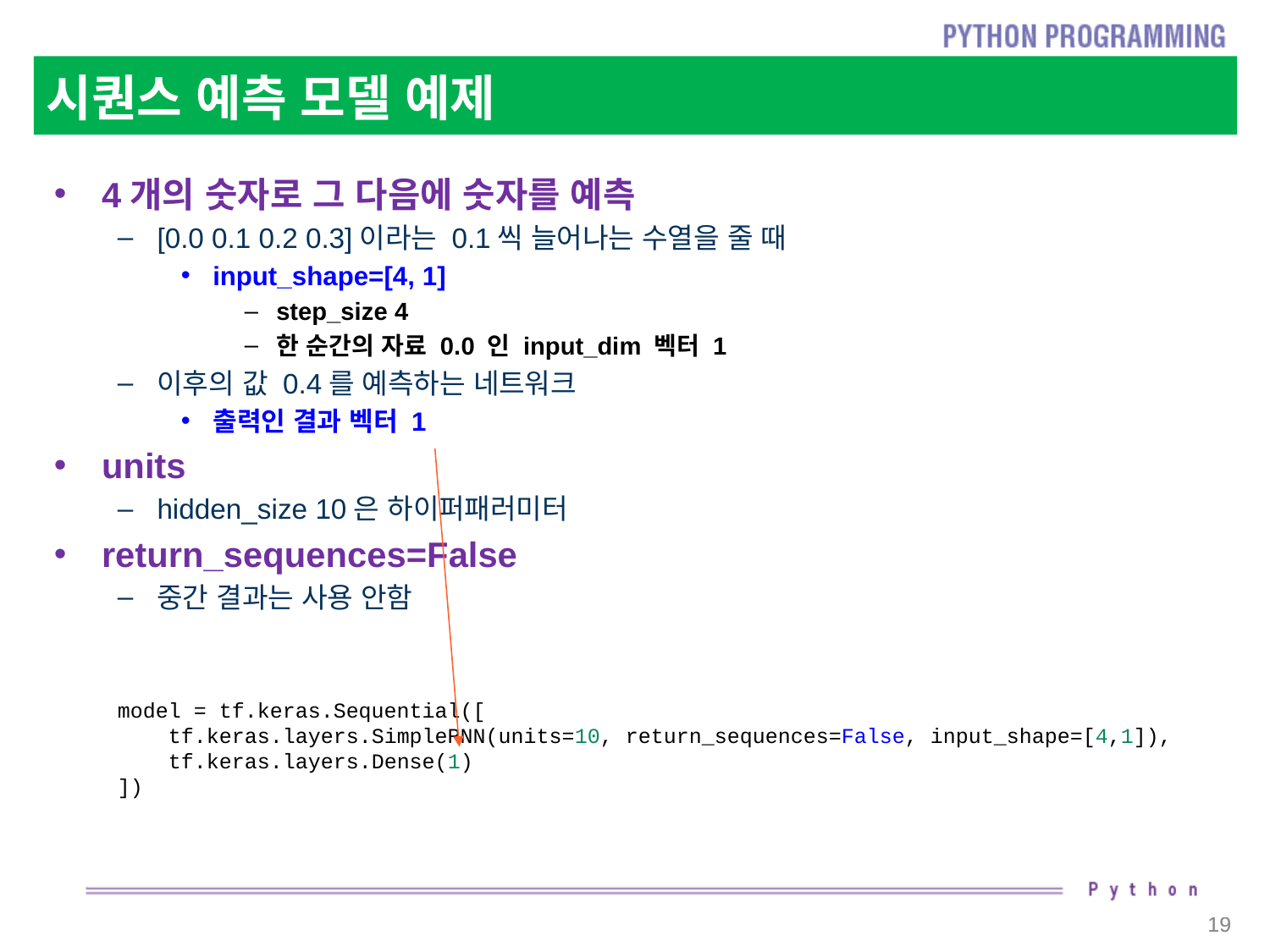

# 시퀀스 예측 모델 예제
4개의 숫자로 그 다음에 숫자를 예측
[0.0 0.1 0.2 0.3]이라는 0.1씩 늘어나는 수열을 줄 때
input_shape=[4, 1]
step_size 4
한 순간의 자료 0.0 인 input_dim 벡터 1
이후의 값 0.4를 예측하는 네트워크
출력인 결과 벡터 1
units
hidden_size 10은 하이퍼패러미터
return_sequences=False
중간 결과는 사용 안함
model = tf.keras.Sequential([
    tf.keras.layers.SimpleRNN(units=10, return_sequences=False, input_shape=[4,1]),
    tf.keras.layers.Dense(1)
])
19